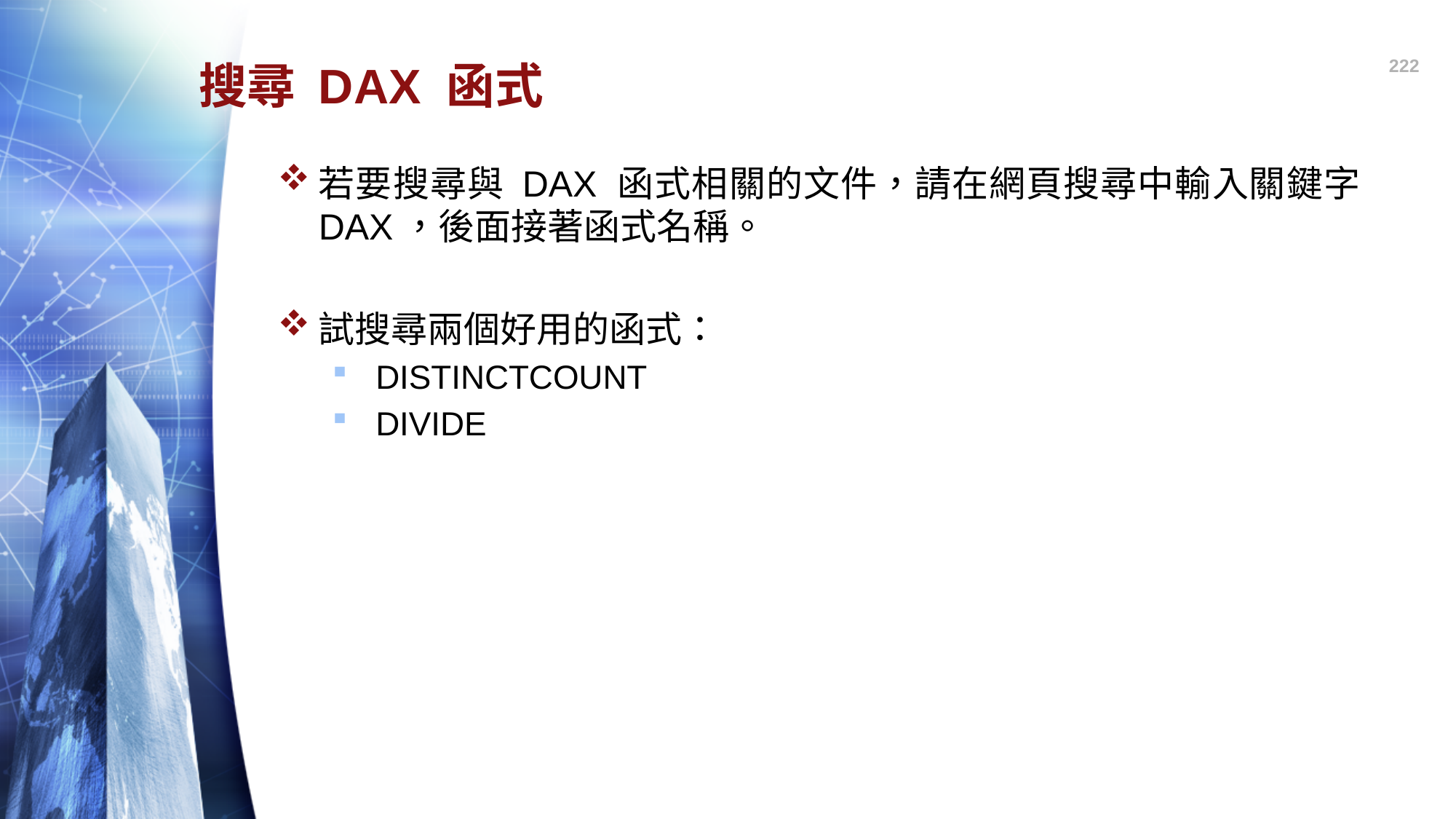

222
# 搜尋 DAX 函式
若要搜尋與 DAX 函式相關的文件，請在網頁搜尋中輸入關鍵字 DAX，後面接著函式名稱。

試搜尋兩個好用的函式：
 DISTINCTCOUNT
 DIVIDE